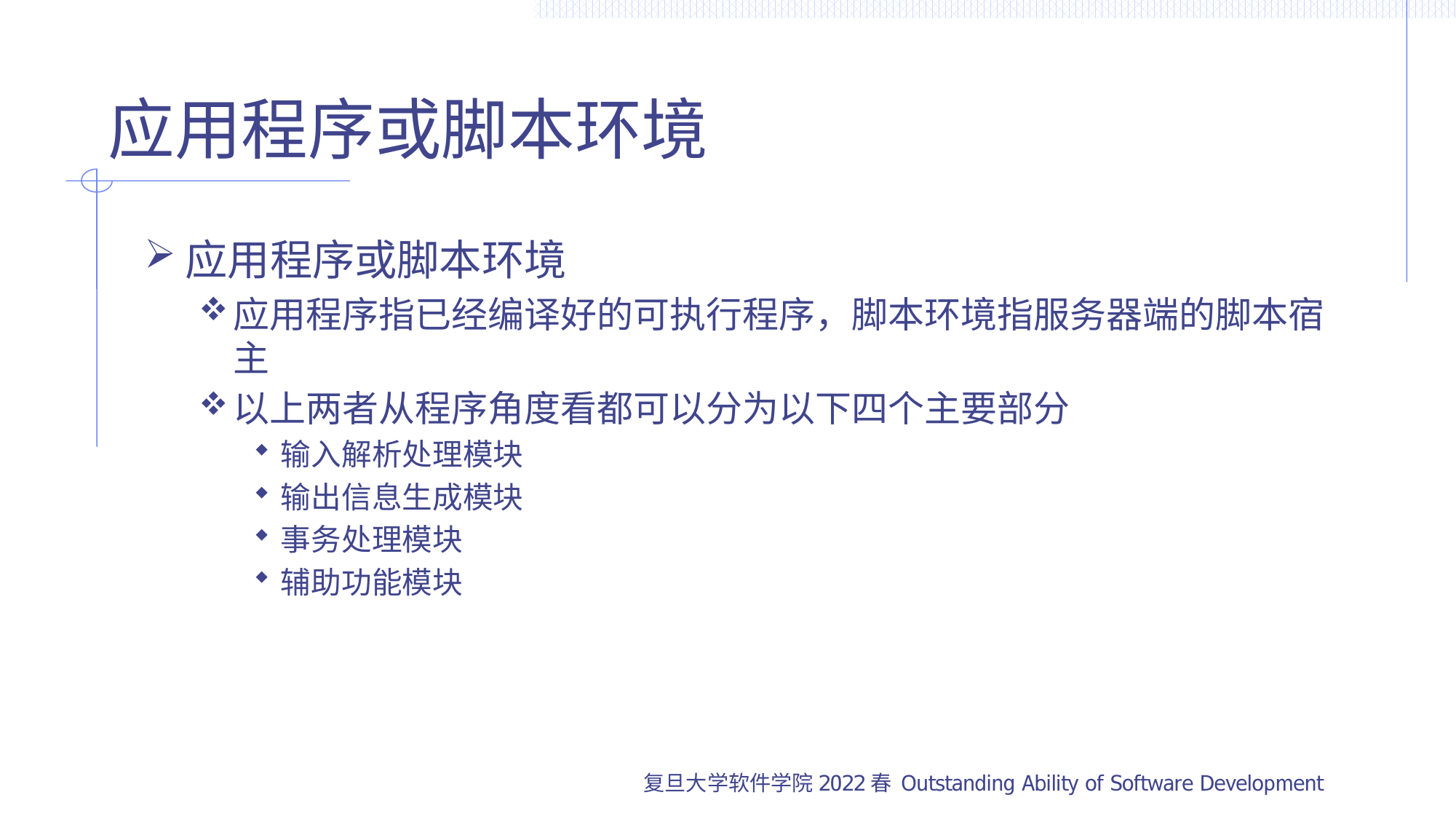

# 应用程序或脚本环境
应用程序或脚本环境
应用程序指已经编译好的可执行程序，脚本环境指服务器端的脚本宿主
以上两者从程序角度看都可以分为以下四个主要部分
输入解析处理模块
输出信息生成模块
事务处理模块
辅助功能模块